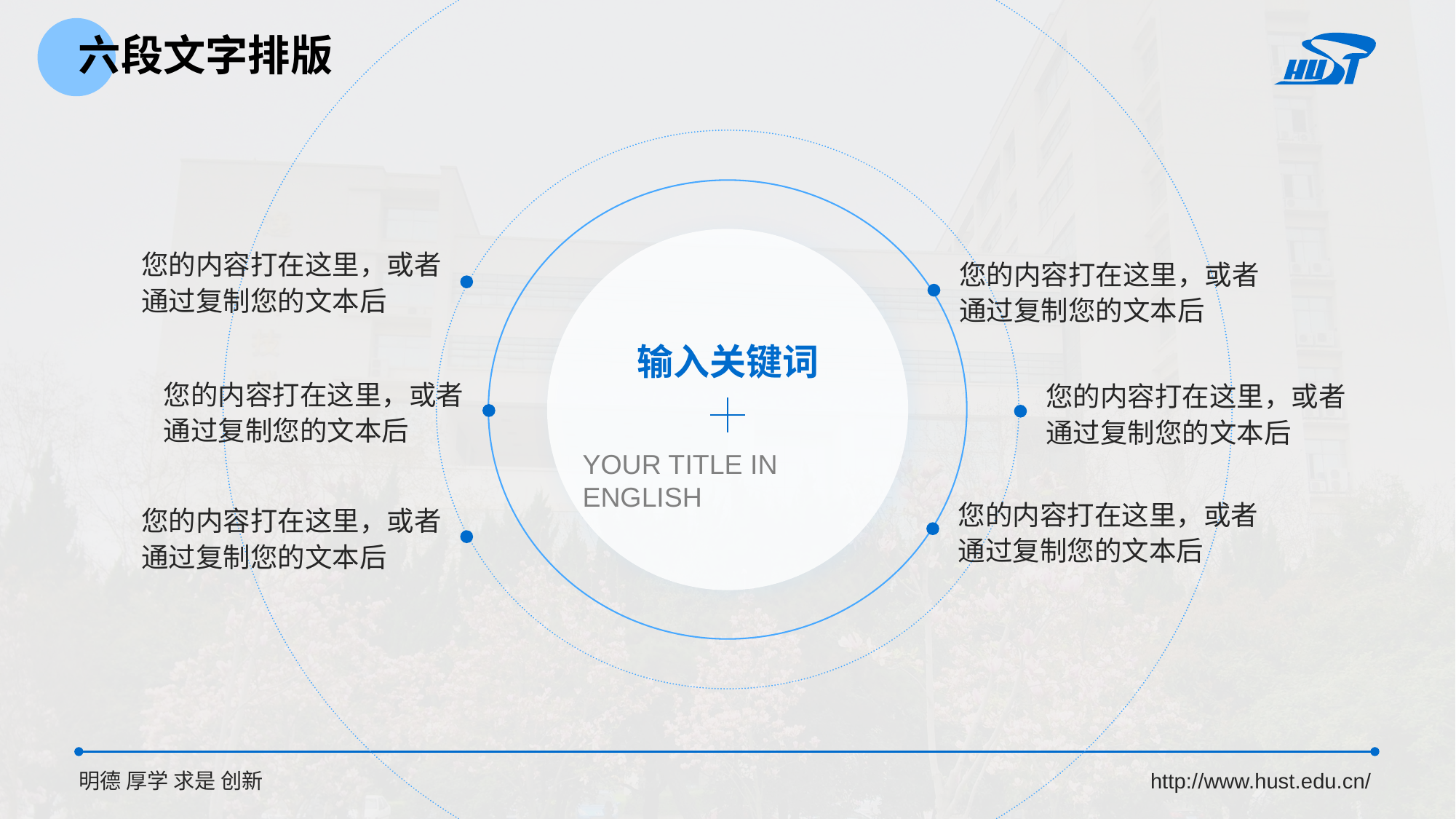

六段文字排版

您的内容打在这里，或者通过复制您的文本后
您的内容打在这里，或者通过复制您的文本后

输入关键词
YOUR TITLE IN ENGLISH
您的内容打在这里，或者通过复制您的文本后
您的内容打在这里，或者通过复制您的文本后

您的内容打在这里，或者通过复制您的文本后

您的内容打在这里，或者通过复制您的文本后